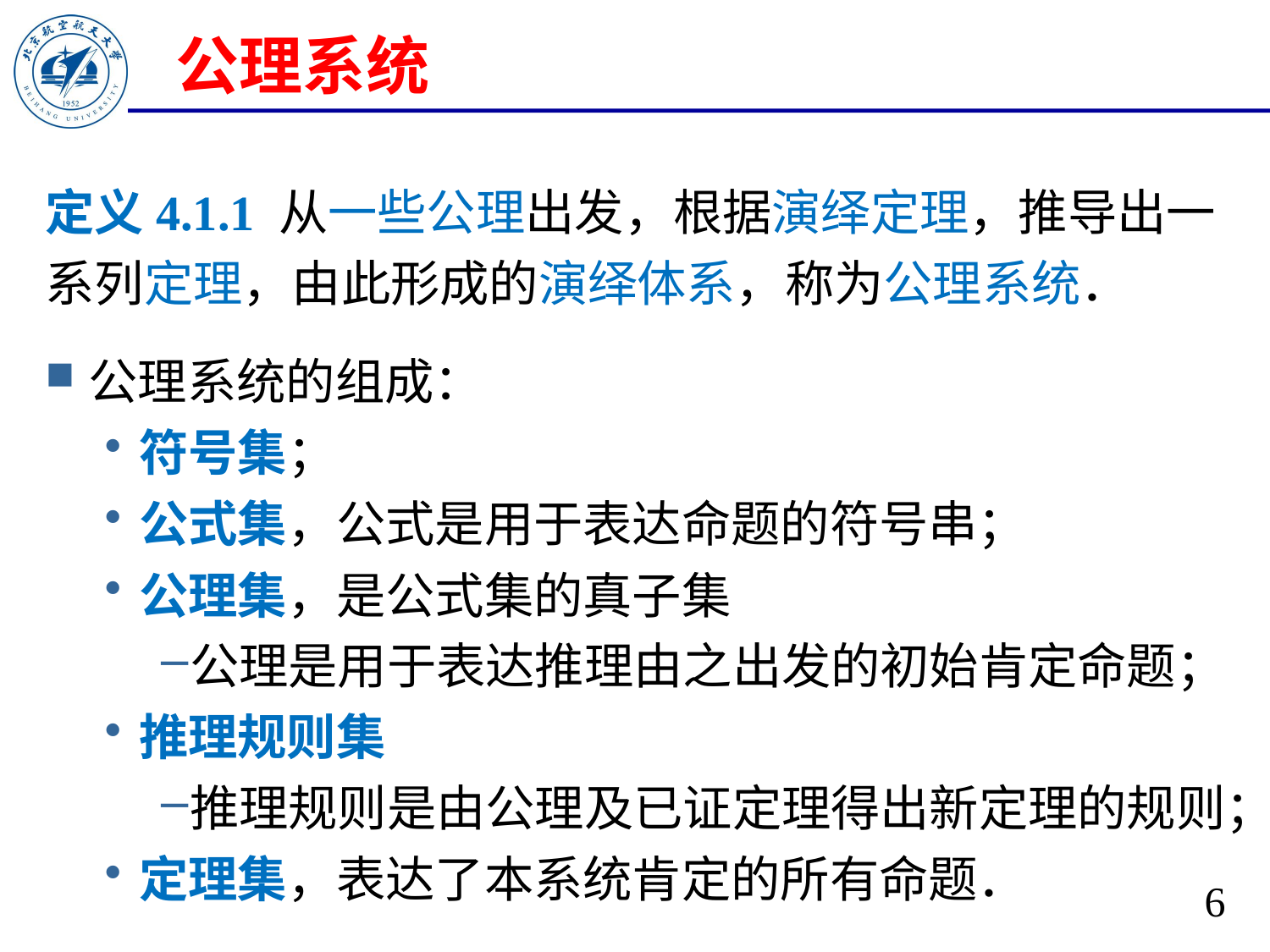

# 公理系统

公理系统的组成：
符号集；
公式集，公式是用于表达命题的符号串；
公理集，是公式集的真子集
公理是用于表达推理由之出发的初始肯定命题；
推理规则集
推理规则是由公理及已证定理得出新定理的规则；
定理集，表达了本系统肯定的所有命题．
定义4.1.1 从一些公理出发，根据演绎定理，推导出一系列定理，由此形成的演绎体系，称为公理系统．